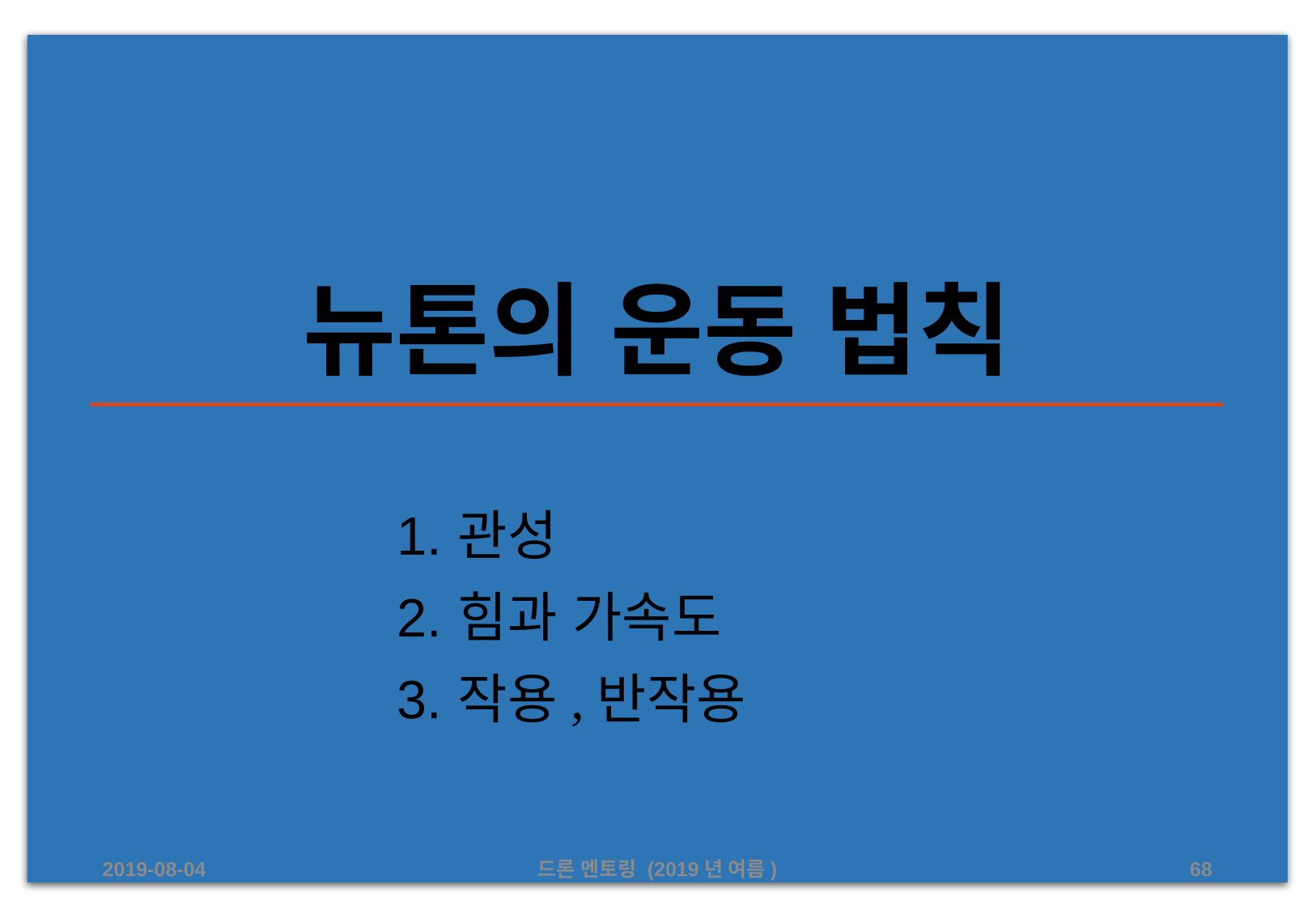

# 뉴톤의 운동 법칙
관성
힘과 가속도
작용,반작용
2019-08-04
드론 멘토링 (2019년 여름)
68